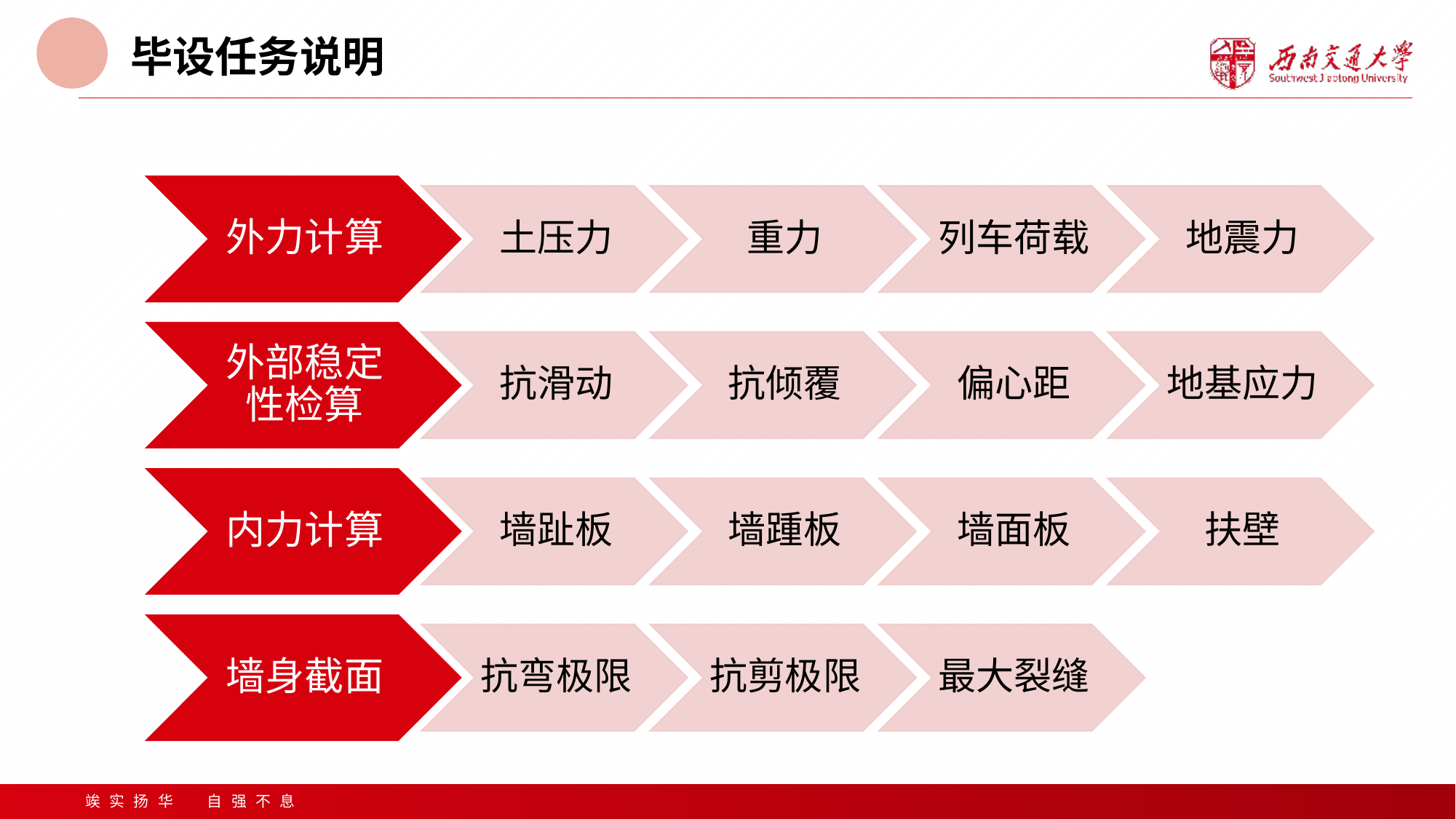

毕设任务说明
外力计算
土压力
重力
列车荷载
地震力
外部稳定性检算
抗滑动
抗倾覆
偏心距
地基应力
内力计算
墙趾板
墙踵板
墙面板
扶壁
墙身截面
抗弯极限
抗剪极限
最大裂缝